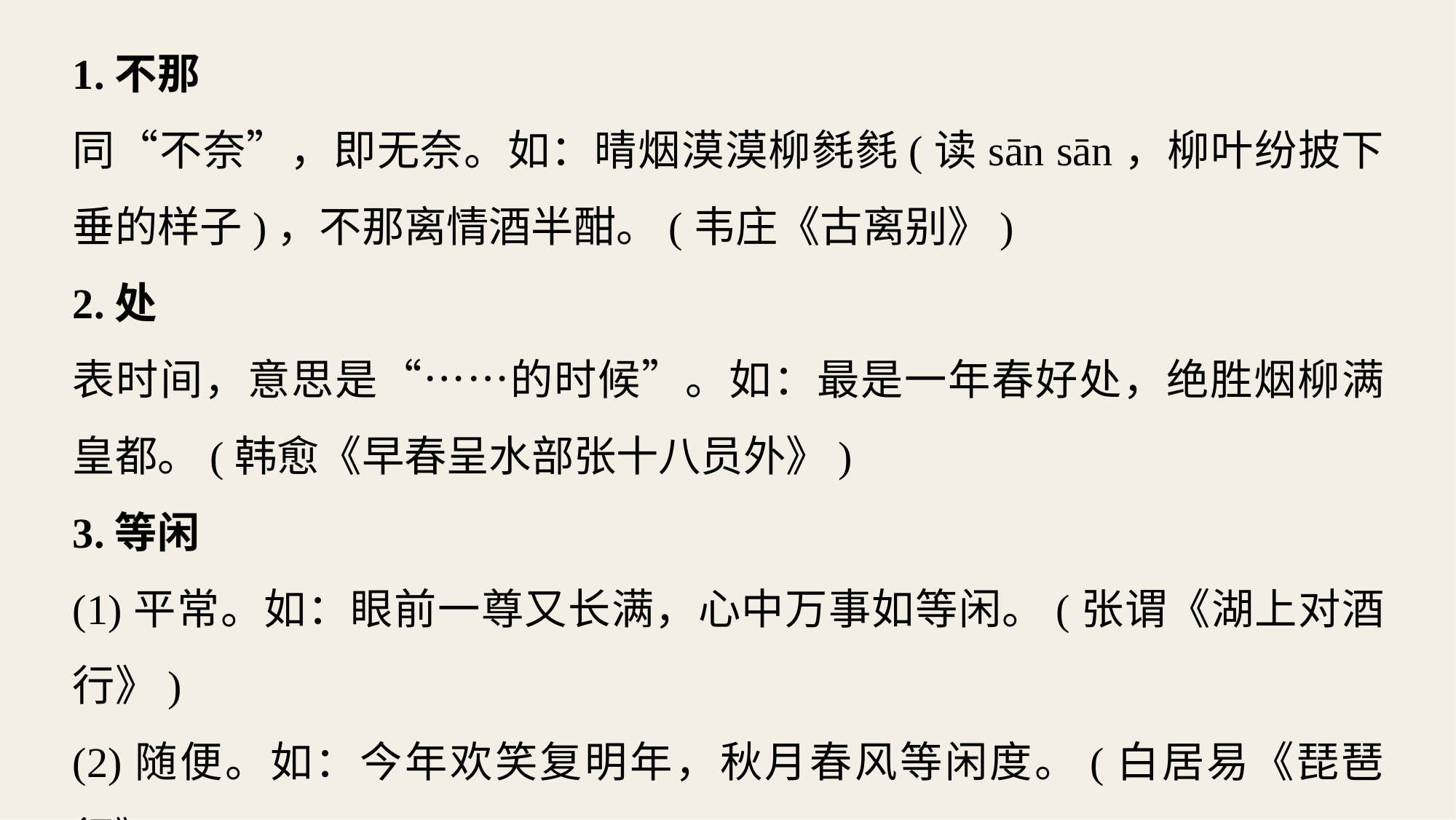

1.不那
同“不奈”，即无奈。如：晴烟漠漠柳毵毵(读sān sān，柳叶纷披下垂的样子)，不那离情酒半酣。(韦庄《古离别》)
2.处
表时间，意思是“……的时候”。如：最是一年春好处，绝胜烟柳满皇都。(韩愈《早春呈水部张十八员外》)
3.等闲
(1)平常。如：眼前一尊又长满，心中万事如等闲。(张谓《湖上对酒行》)
(2)随便。如：今年欢笑复明年，秋月春风等闲度。(白居易《琵琶行》)